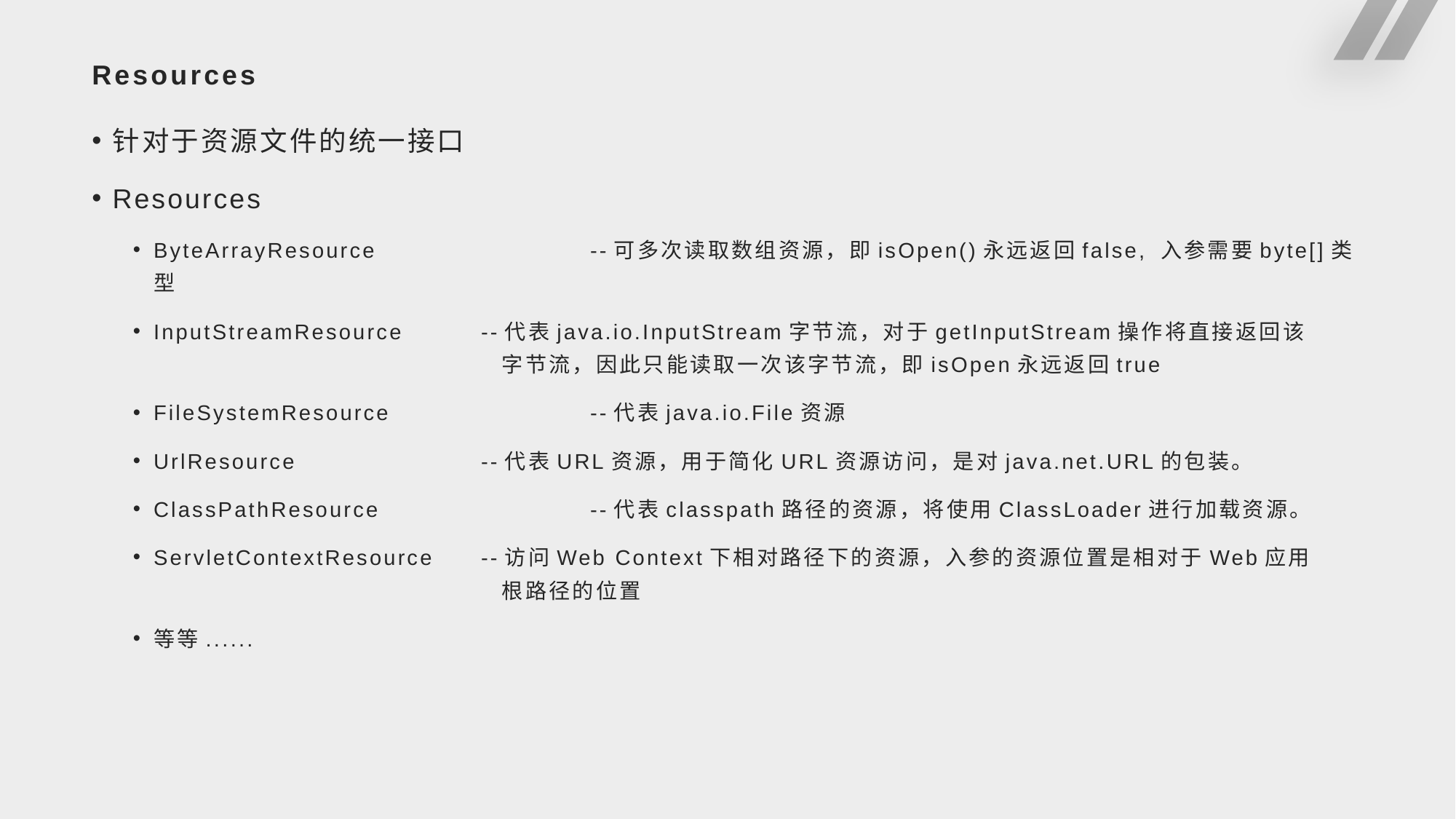

# Resources
针对于资源文件的统一接口
Resources
ByteArrayResource		--可多次读取数组资源，即isOpen()永远返回false, 入参需要byte[]类型
InputStreamResource 	--代表java.io.InputStream字节流，对于getInputStream操作将直接返回该				   字节流，因此只能读取一次该字节流，即isOpen永远返回true
FileSystemResource 		--代表java.io.File资源
UrlResource 			--代表URL资源，用于简化URL资源访问，是对java.net.URL的包装。
ClassPathResource		--代表classpath路径的资源，将使用ClassLoader进行加载资源。
ServletContextResource	--访问Web Context下相对路径下的资源，入参的资源位置是相对于Web应用				   根路径的位置
等等......